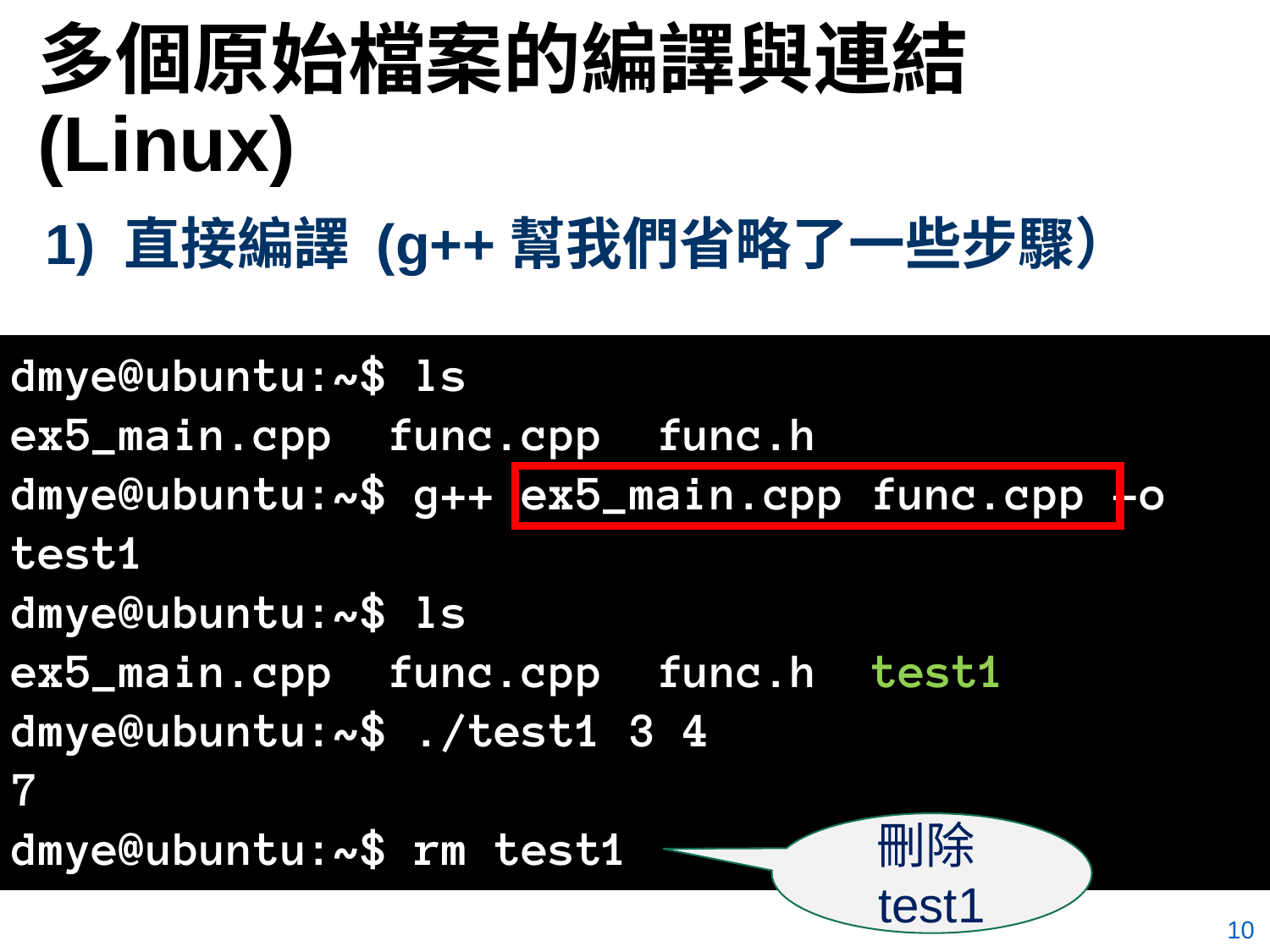

# 多個原始檔案的編譯與連結 (Linux)
1) 直接編譯 (g++幫我們省略了一些步驟）

dmye@ubuntu:~$ ls
ex5_main.cpp  func.cpp  func.h
dmye@ubuntu:~$ g++ ex5_main.cpp func.cpp -o test1
dmye@ubuntu:~$ ls
ex5_main.cpp  func.cpp  func.h  test1
dmye@ubuntu:~$ ./test1 3 4
7
dmye@ubuntu:~$ rm test1

刪除test1
10